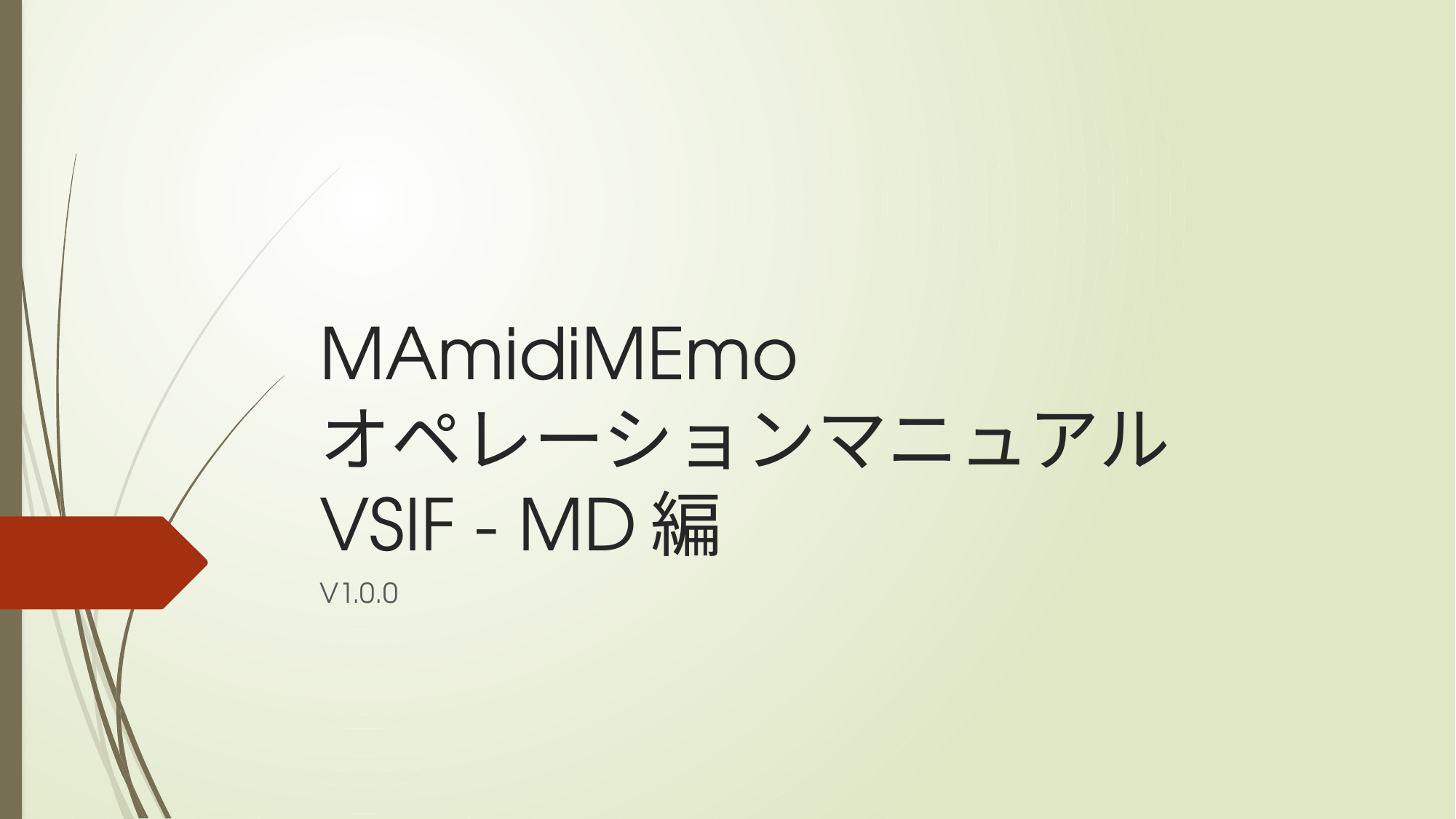

# MAmidiMEmo オペレーションマニュアル VSIF - MD編
V1.0.0